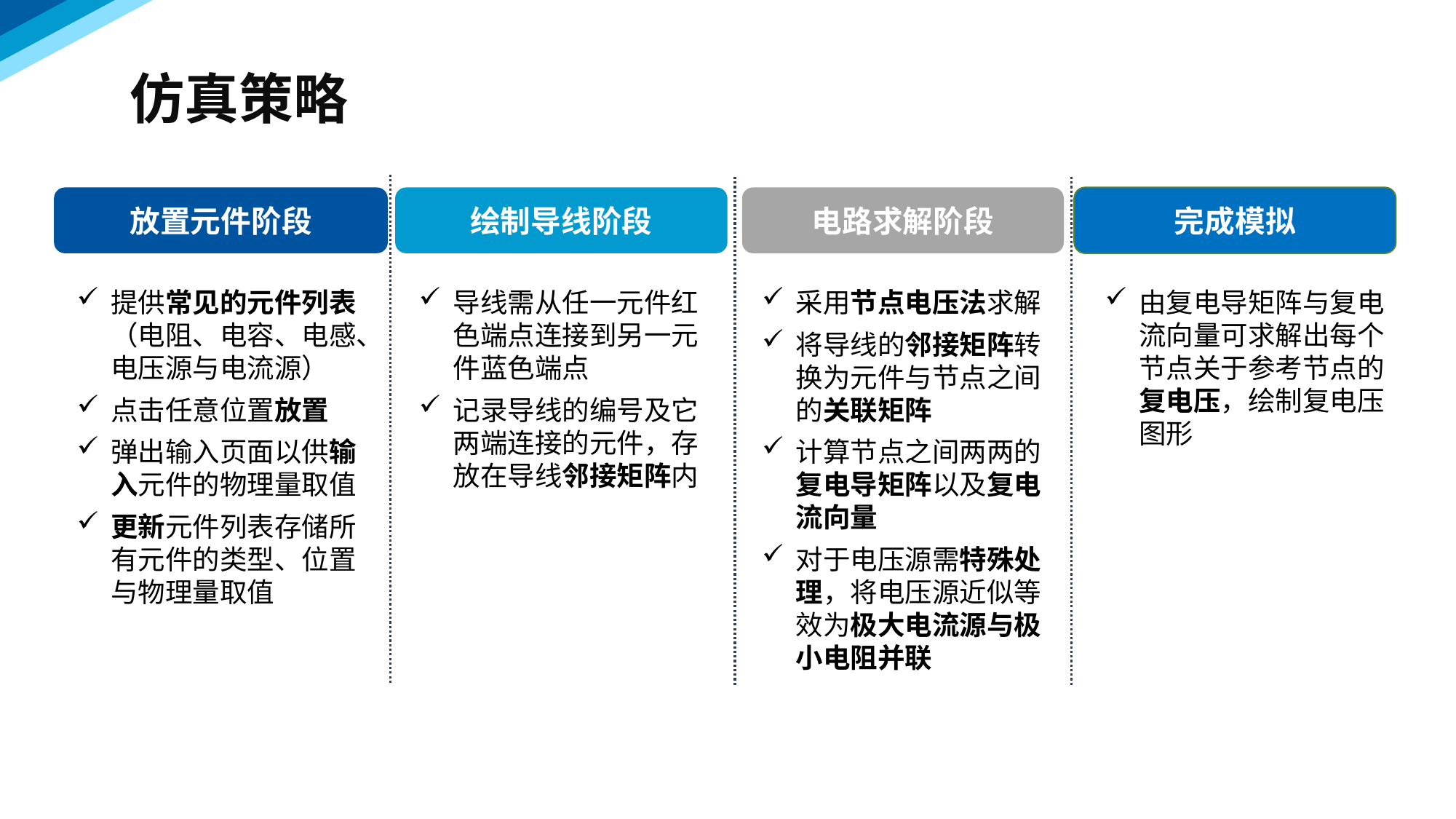

仿真策略
放置元件阶段
绘制导线阶段
电路求解阶段
完成模拟
由复电导矩阵与复电流向量可求解出每个节点关于参考节点的复电压，绘制复电压图形
采用节点电压法求解
将导线的邻接矩阵转换为元件与节点之间的关联矩阵
计算节点之间两两的复电导矩阵以及复电流向量
对于电压源需特殊处理，将电压源近似等效为极大电流源与极小电阻并联
导线需从任一元件红色端点连接到另一元件蓝色端点
记录导线的编号及它两端连接的元件，存放在导线邻接矩阵内
提供常见的元件列表（电阻、电容、电感、电压源与电流源）
点击任意位置放置
弹出输入页面以供输入元件的物理量取值
更新元件列表存储所有元件的类型、位置与物理量取值